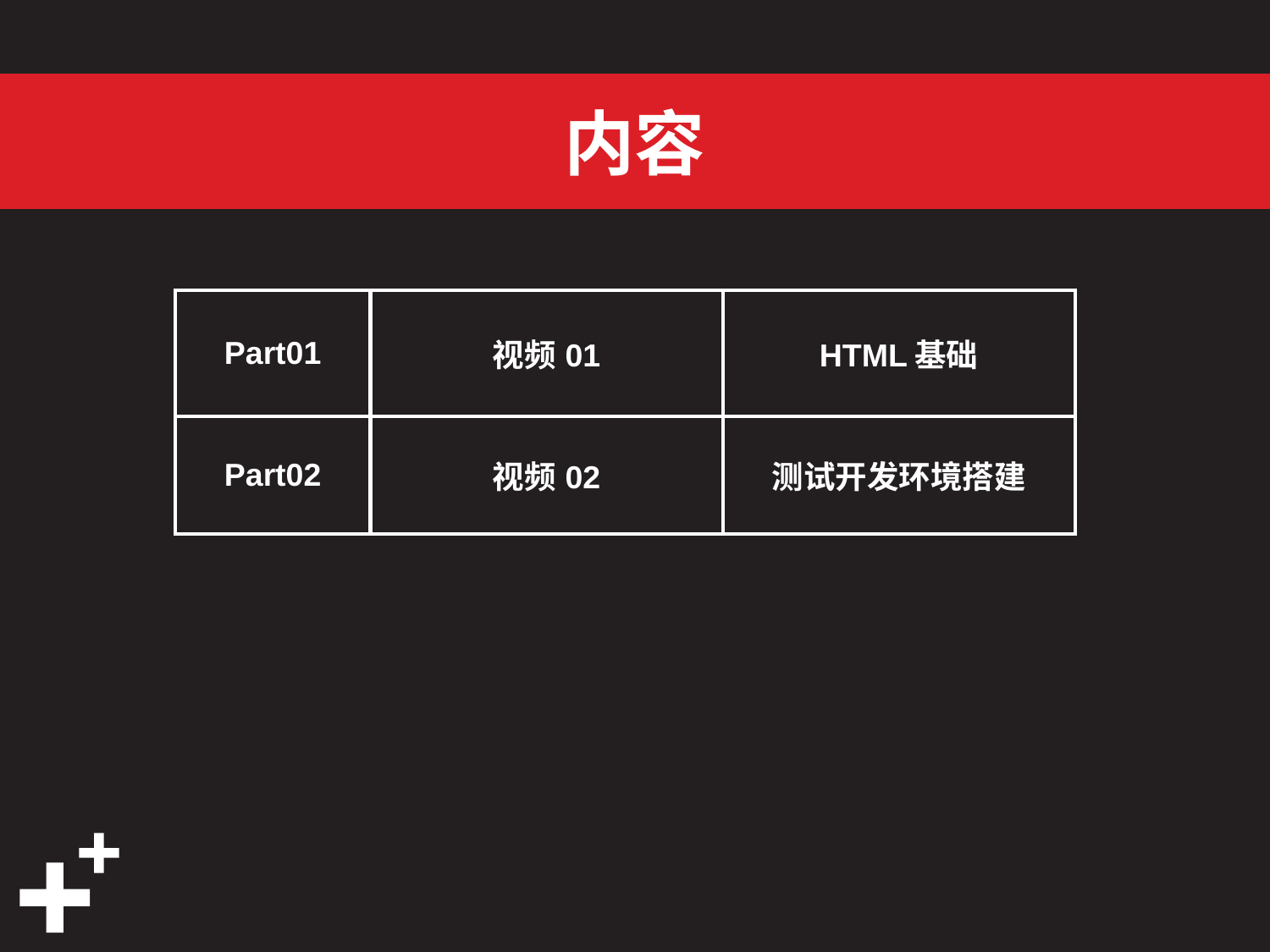

| Part01 | 视频01 | HTML基础 |
| --- | --- | --- |
| Part02 | 视频02 | 测试开发环境搭建 |